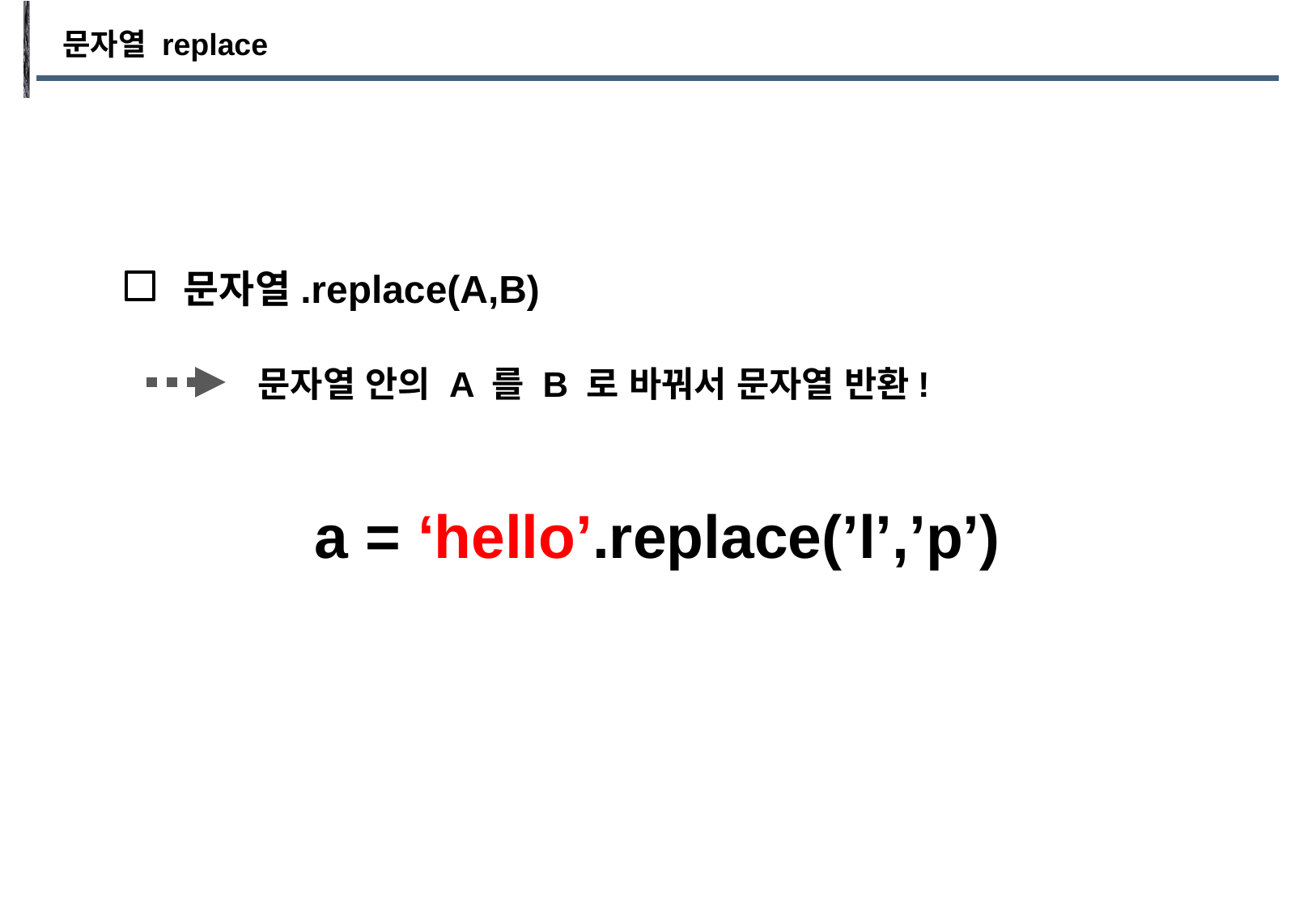

문자열 replace

문자열.replace(A,B)

문자열 안의 A 를 B 로 바꿔서 문자열 반환!
a = ‘hello’.replace(’l’,’p’)